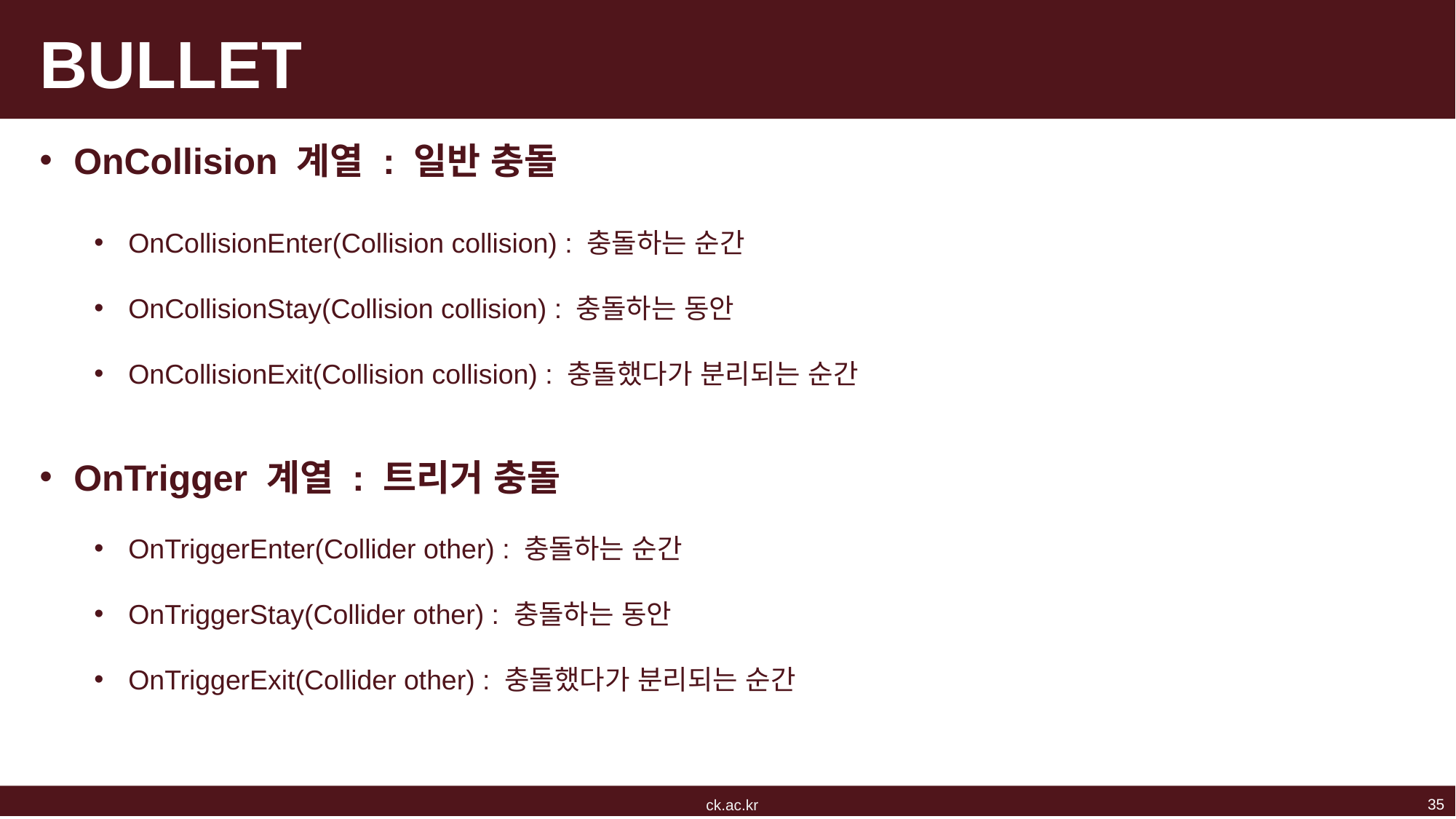

# BULLET
OnCollision 계열 : 일반 충돌

OnCollisionEnter(Collision collision) : 충돌하는 순간

OnCollisionStay(Collision collision) : 충돌하는 동안

OnCollisionExit(Collision collision) : 충돌했다가 분리되는 순간

OnTrigger 계열 : 트리거 충돌

OnTriggerEnter(Collider other) : 충돌하는 순간

OnTriggerStay(Collider other) : 충돌하는 동안

OnTriggerExit(Collider other) : 충돌했다가 분리되는 순간

35
ck.ac.kr